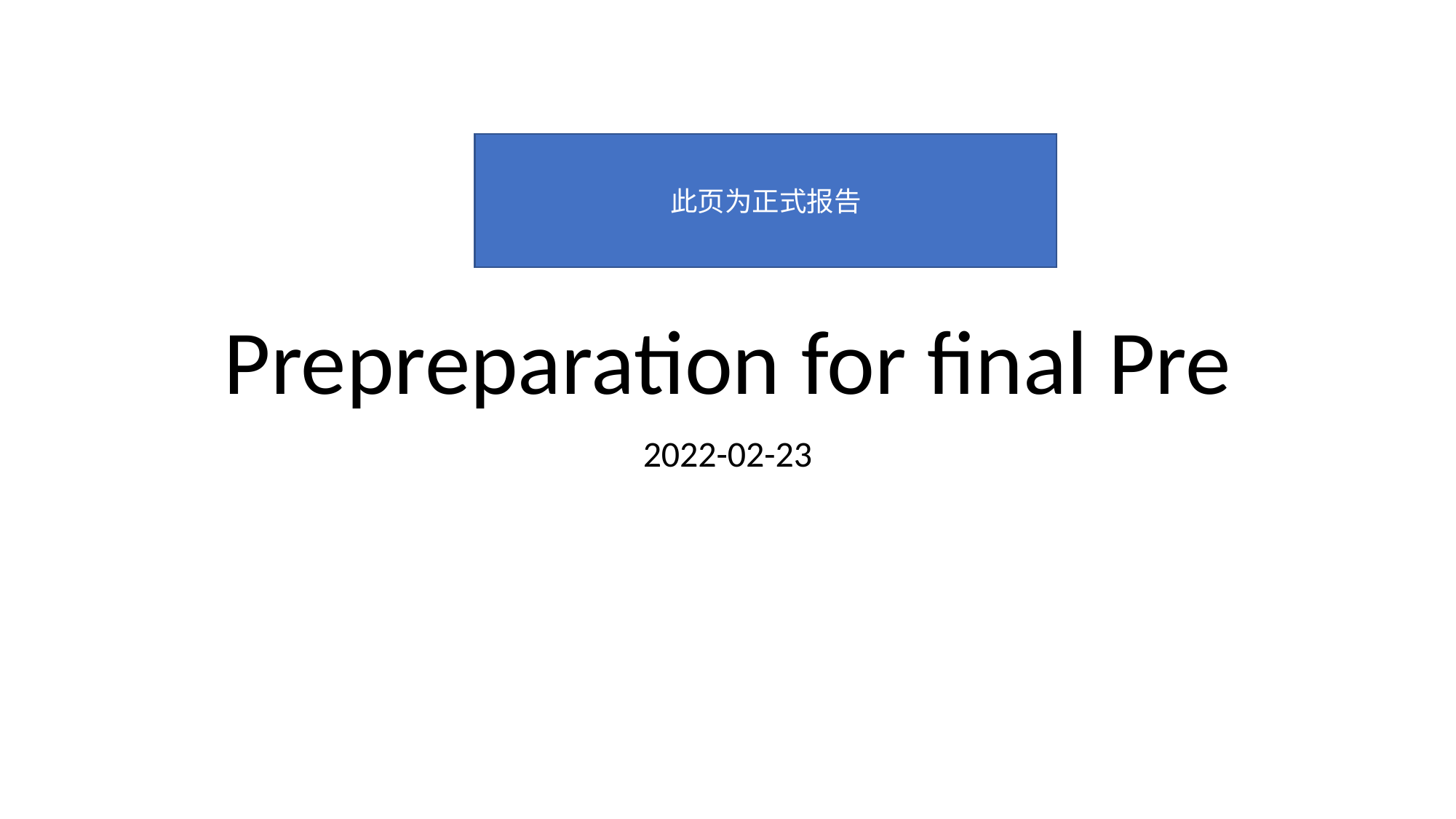

# Prepreparation for final Pre
此页为正式报告
2022-02-23